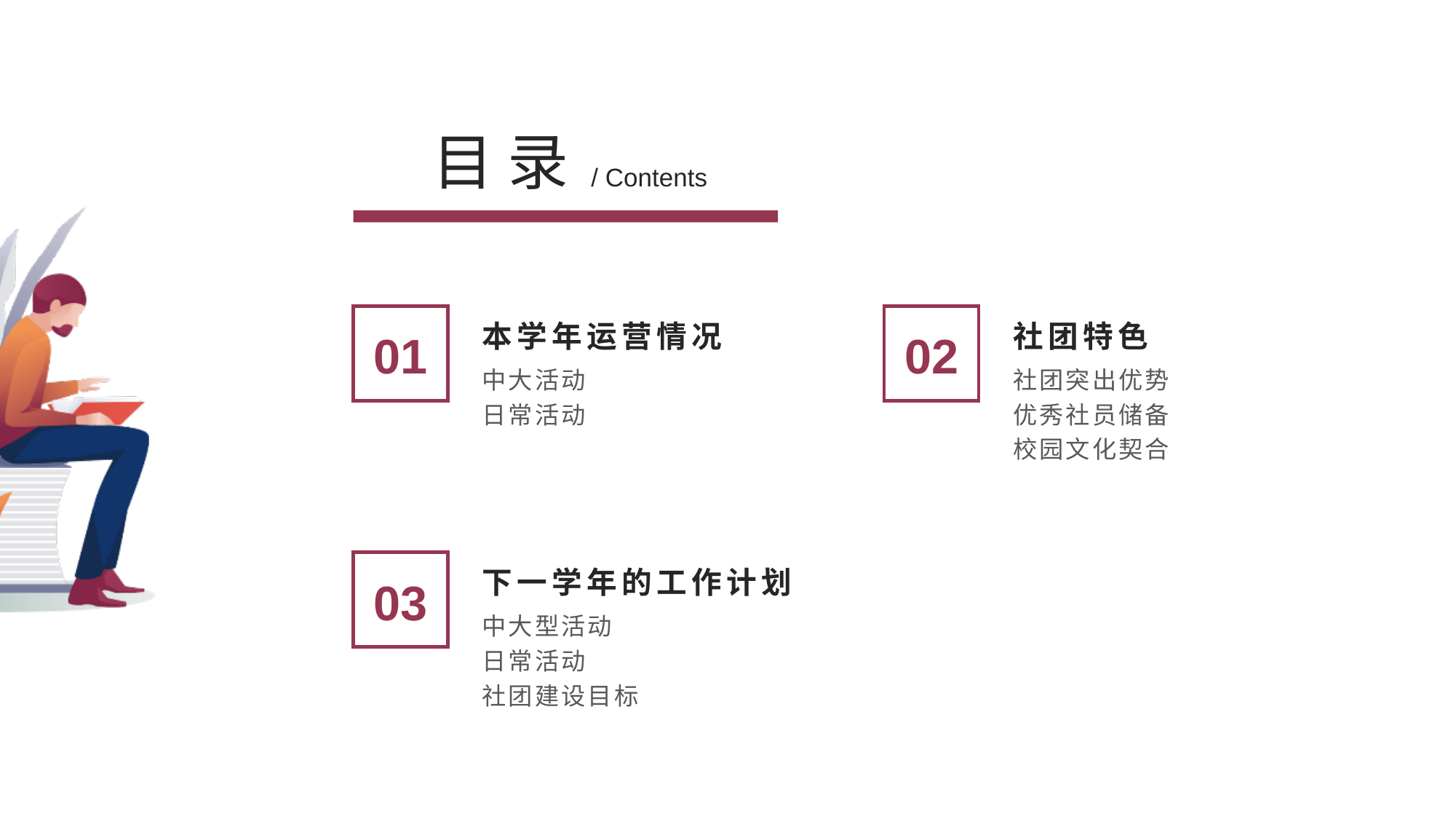

目 录
/ Contents

本学年运营情况
社团特色

01
02
社团突出优势
优秀社员储备
校园文化契合
中大活动
日常活动
下一学年的工作计划

03
中大型活动
日常活动
社团建设目标